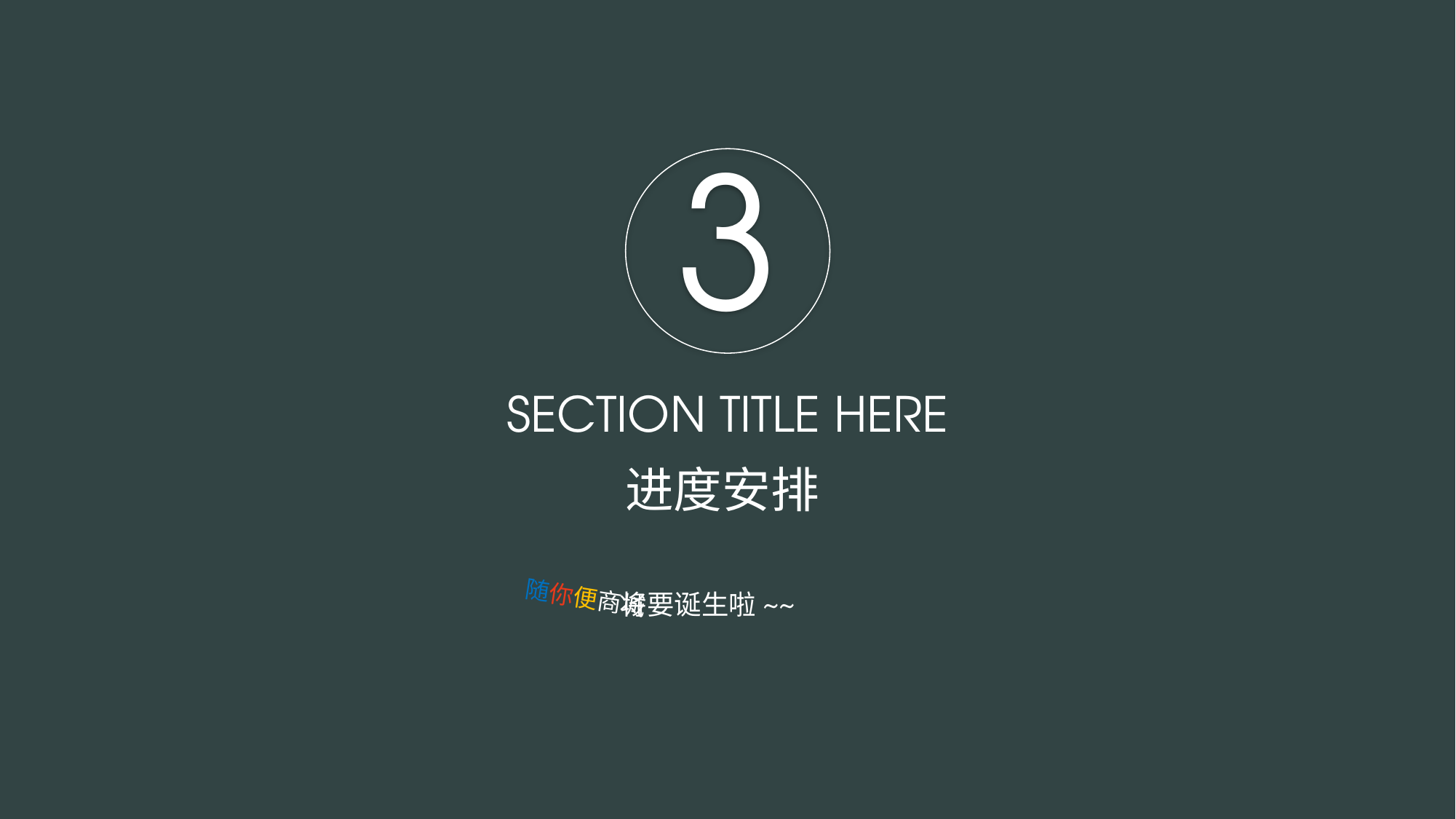

3
SECTION TITLE HERE
进度安排
随你便商城
          将要诞生啦~~